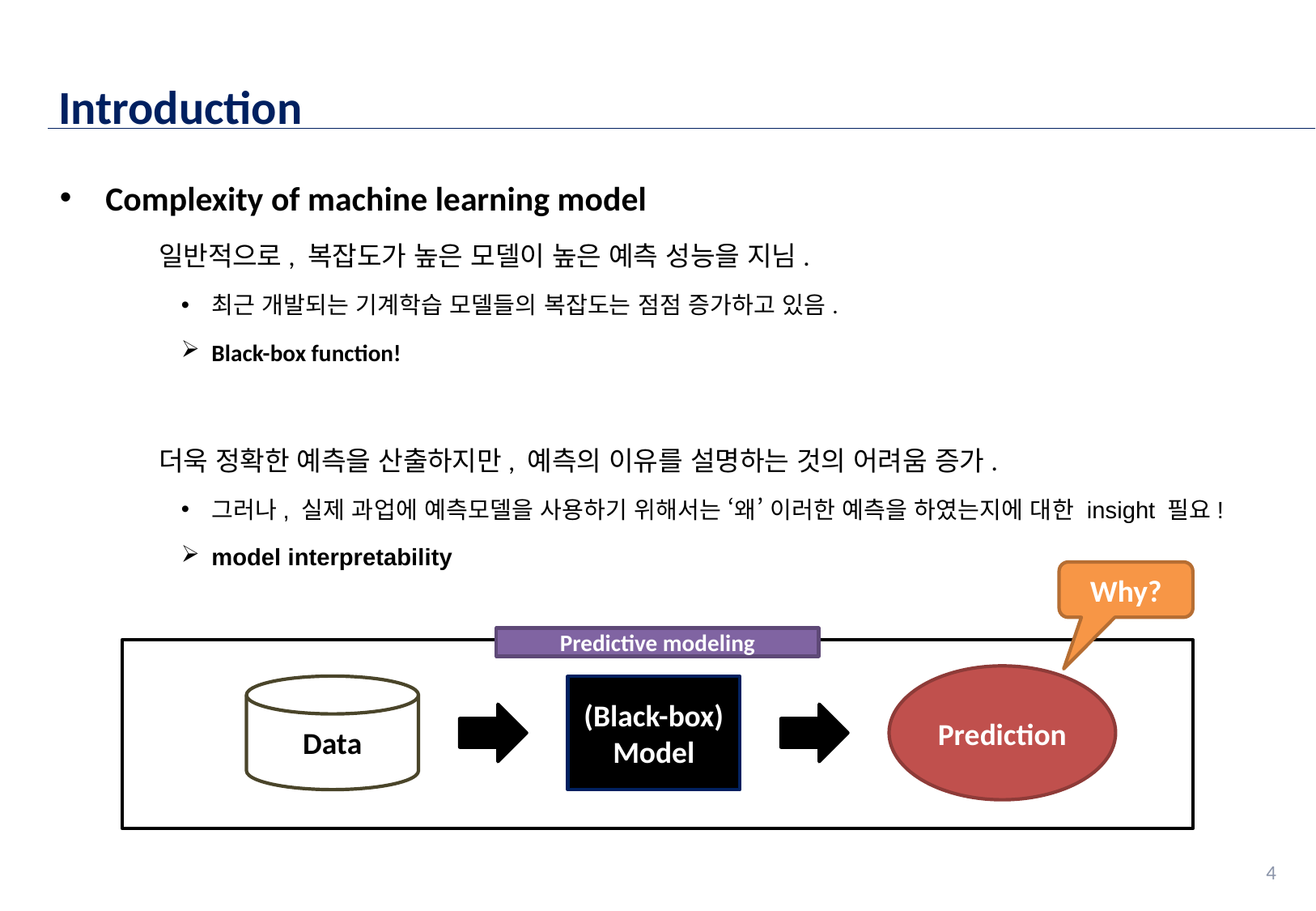

Introduction
Complexity of machine learning model
일반적으로, 복잡도가 높은 모델이 높은 예측 성능을 지님.
최근 개발되는 기계학습 모델들의 복잡도는 점점 증가하고 있음.
Black-box function!

더욱 정확한 예측을 산출하지만, 예측의 이유를 설명하는 것의 어려움 증가.
그러나, 실제 과업에 예측모델을 사용하기 위해서는 ‘왜’ 이러한 예측을 하였는지에 대한 insight 필요!
model interpretability

Why?
Predictive modeling

Prediction
Data
(Black-box)
Model

4